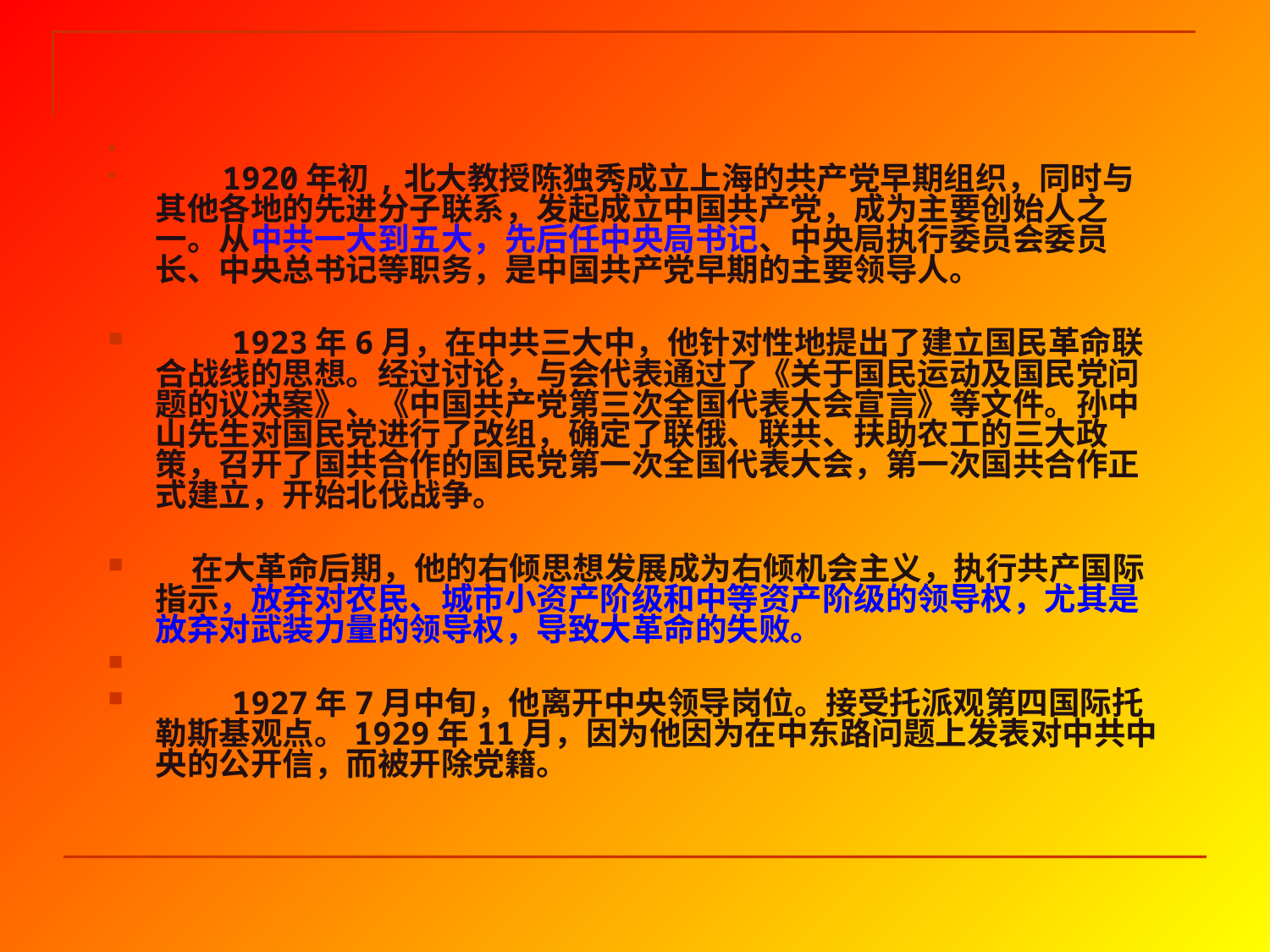

1920年初,北大教授陈独秀成立上海的共产党早期组织，同时与其他各地的先进分子联系，发起成立中国共产党，成为主要创始人之一。从中共一大到五大，先后任中央局书记、中央局执行委员会委员长、中央总书记等职务，是中国共产党早期的主要领导人。

    1923年6月，在中共三大中，他针对性地提出了建立国民革命联合战线的思想。经过讨论，与会代表通过了《关于国民运动及国民党问题的议决案》、《中国共产党第三次全国代表大会宣言》等文件。孙中山先生对国民党进行了改组，确定了联俄、联共、扶助农工的三大政策，召开了国共合作的国民党第一次全国代表大会，第一次国共合作正式建立，开始北伐战争。

    在大革命后期，他的右倾思想发展成为右倾机会主义，执行共产国际指示，放弃对农民、城市小资产阶级和中等资产阶级的领导权，尤其是放弃对武装力量的领导权，导致大革命的失败。

    1927年7月中旬，他离开中央领导岗位。接受托派观第四国际托勒斯基观点。1929年11月，因为他因为在中东路问题上发表对中共中央的公开信，而被开除党籍。